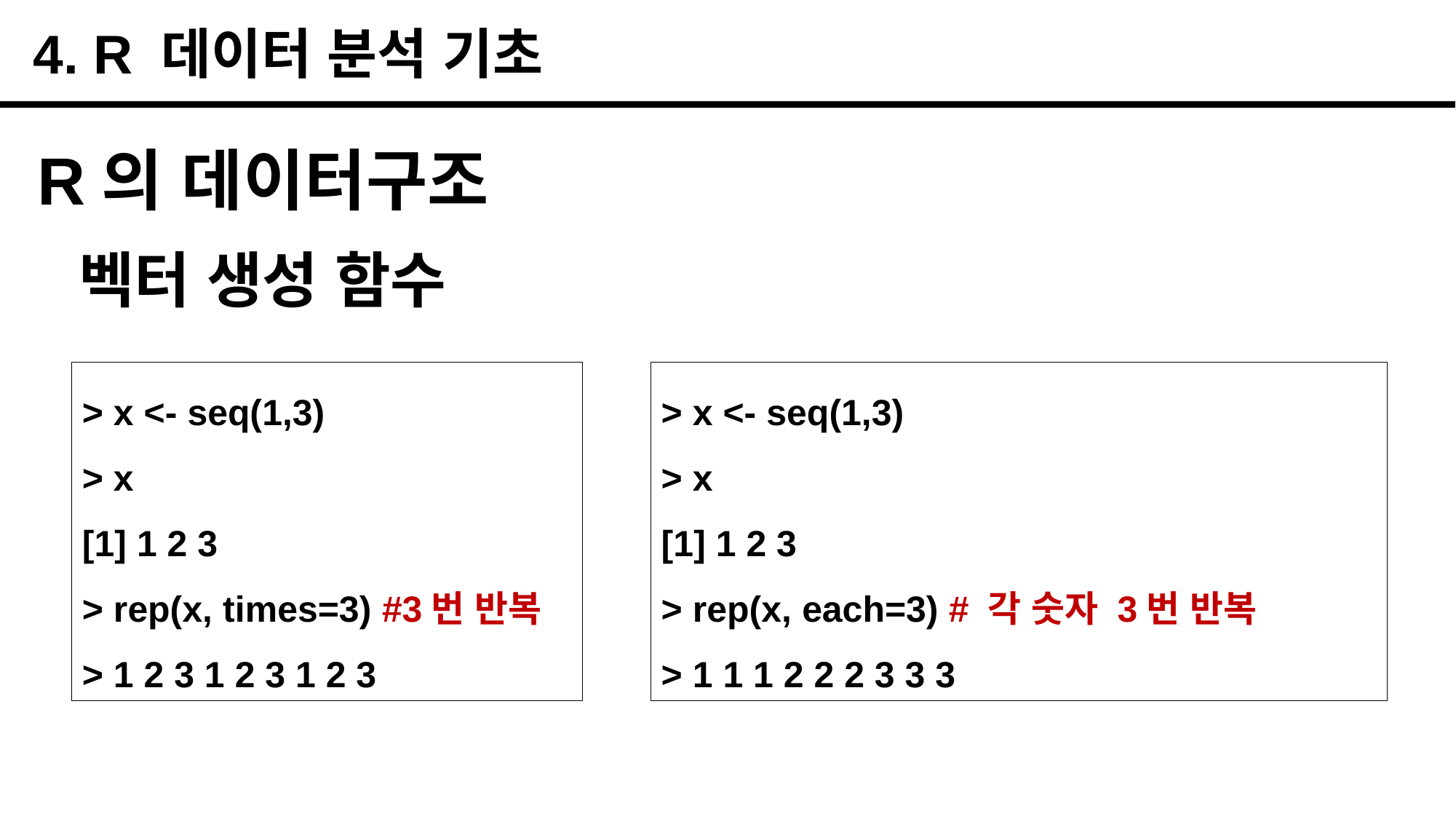

4. R 데이터 분석 기초
R의 데이터구조
벡터 생성 함수
> x <- seq(1,3)
> x
[1] 1 2 3
> rep(x, times=3) #3번 반복
> 1 2 3 1 2 3 1 2 3
> x <- seq(1,3)
> x
[1] 1 2 3
> rep(x, each=3) # 각 숫자 3번 반복
> 1 1 1 2 2 2 3 3 3